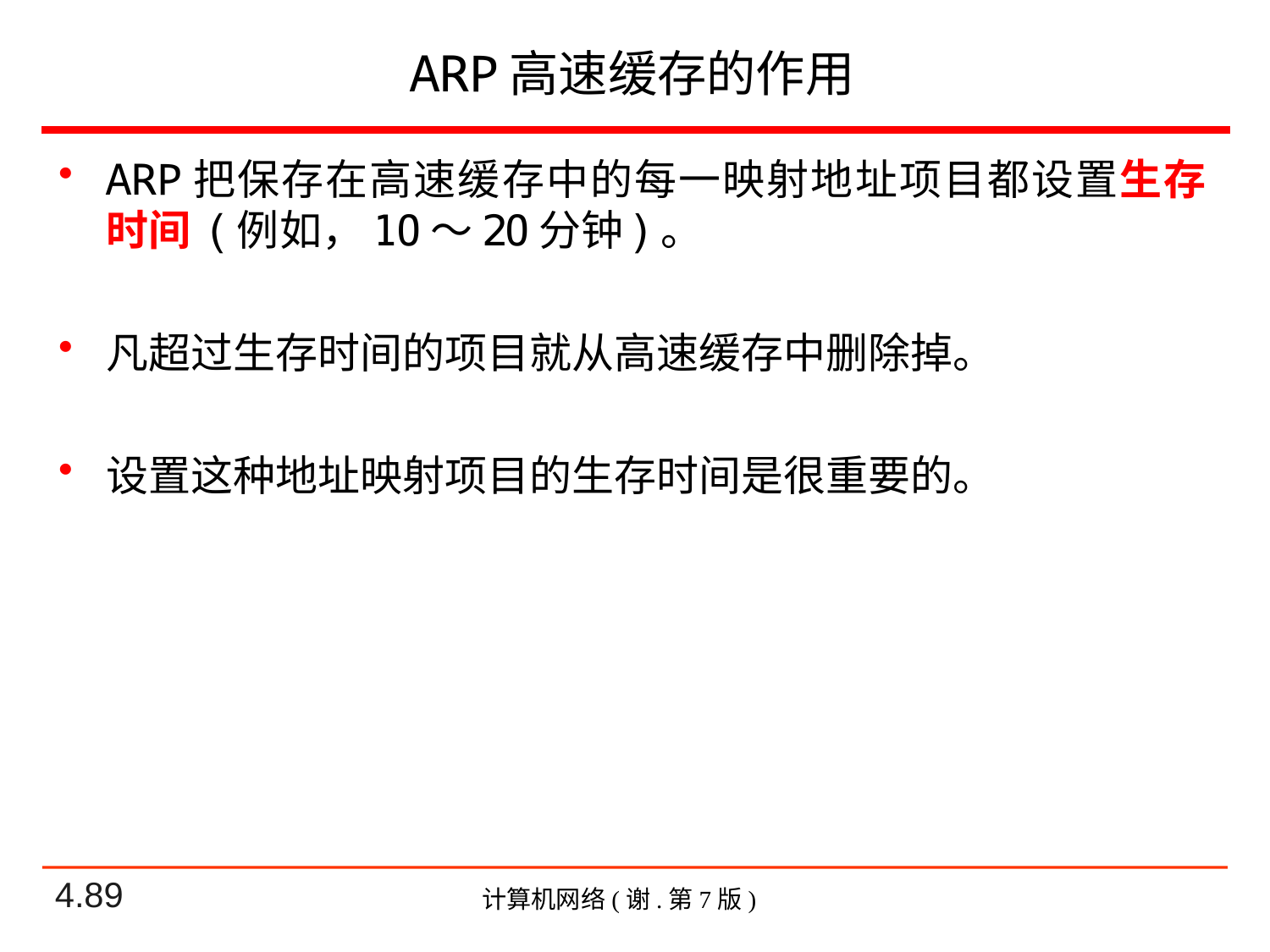

# ARP高速缓存的作用
ARP把保存在高速缓存中的每一映射地址项目都设置生存时间 (例如，10～20分钟)。

凡超过生存时间的项目就从高速缓存中删除掉。

设置这种地址映射项目的生存时间是很重要的。